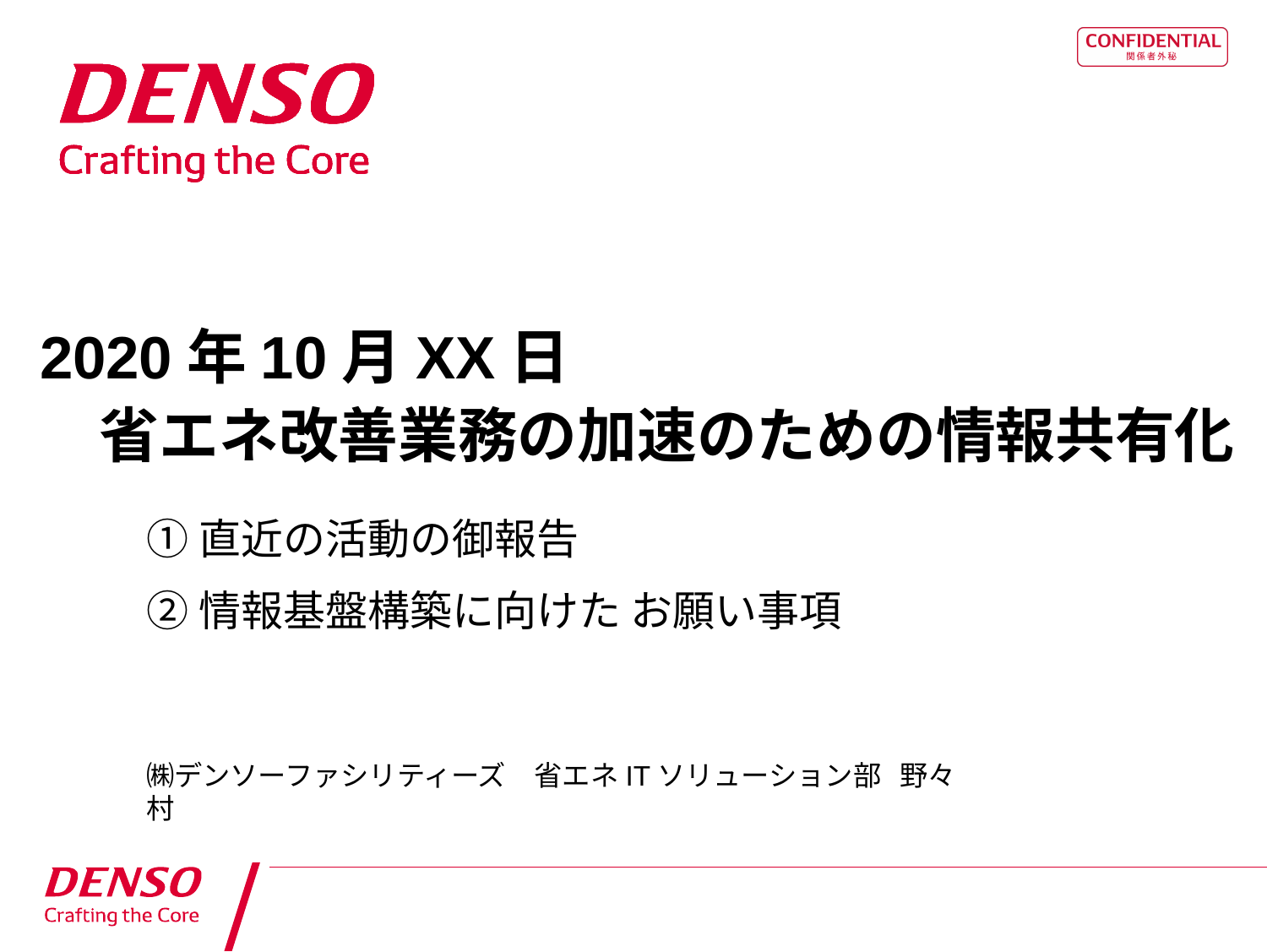

# 2020年10月XX日 　省エネ改善業務の加速のための情報共有化
①直近の活動の御報告
②情報基盤構築に向けた お願い事項
㈱デンソーファシリティーズ　省エネITソリューション部   野々村